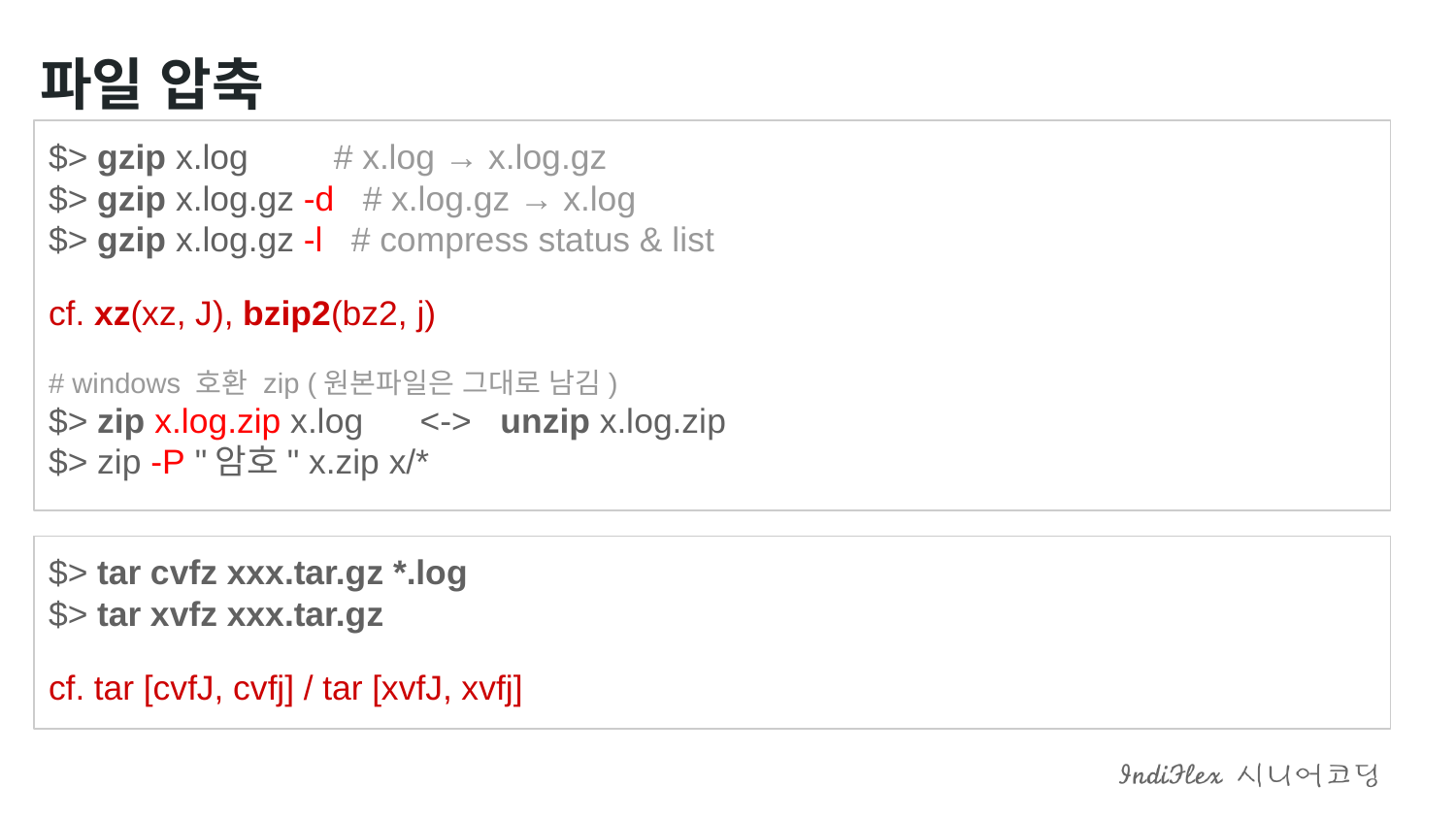

파일 압축
$> gzip x.log         # x.log → x.log.gz
$> gzip x.log.gz -d   # x.log.gz → x.log
$> gzip x.log.gz -l   # compress status & list
cf. xz(xz, J), bzip2(bz2, j)
# windows 호환 zip (원본파일은 그대로 남김) $> zip x.log.zip x.log      <->   unzip x.log.zip $> zip -P "암호" x.zip x/*
$> tar cvfz xxx.tar.gz *.log
$> tar xvfz xxx.tar.gz
cf. tar [cvfJ, cvfj] / tar [xvfJ, xvfj]